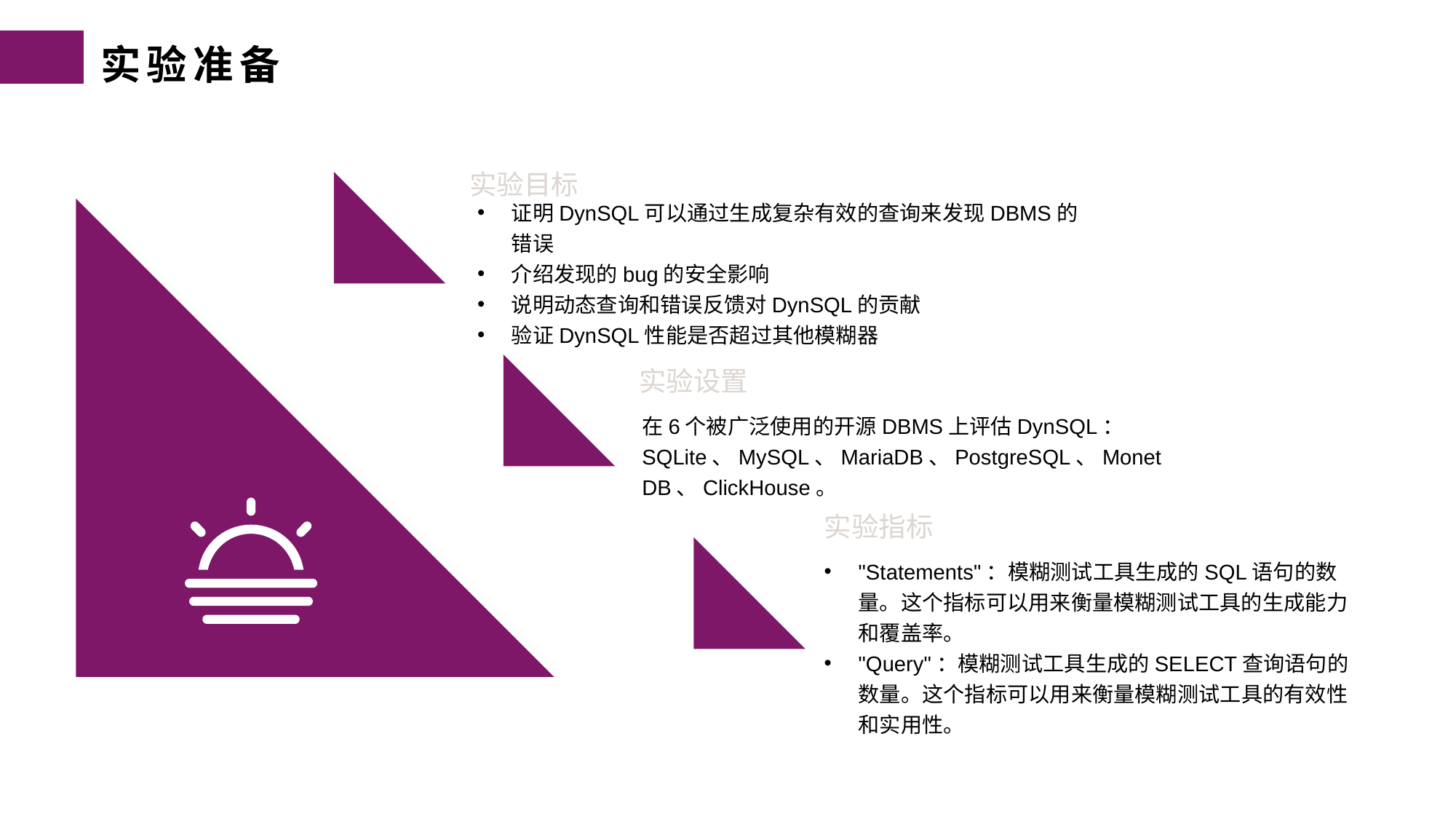

实验准备

实验目标
证明DynSQL可以通过生成复杂有效的查询来发现DBMS的错误
介绍发现的bug的安全影响
说明动态查询和错误反馈对DynSQL的贡献
验证DynSQL性能是否超过其他模糊器

实验设置
在6个被广泛使用的开源DBMS上评估DynSQL：SQLite、MySQL、MariaDB、PostgreSQL、MonetDB、ClickHouse。

实验指标
"Statements"：模糊测试工具生成的SQL语句的数量。这个指标可以用来衡量模糊测试工具的生成能力和覆盖率。
"Query"：模糊测试工具生成的SELECT查询语句的数量。这个指标可以用来衡量模糊测试工具的有效性和实用性。